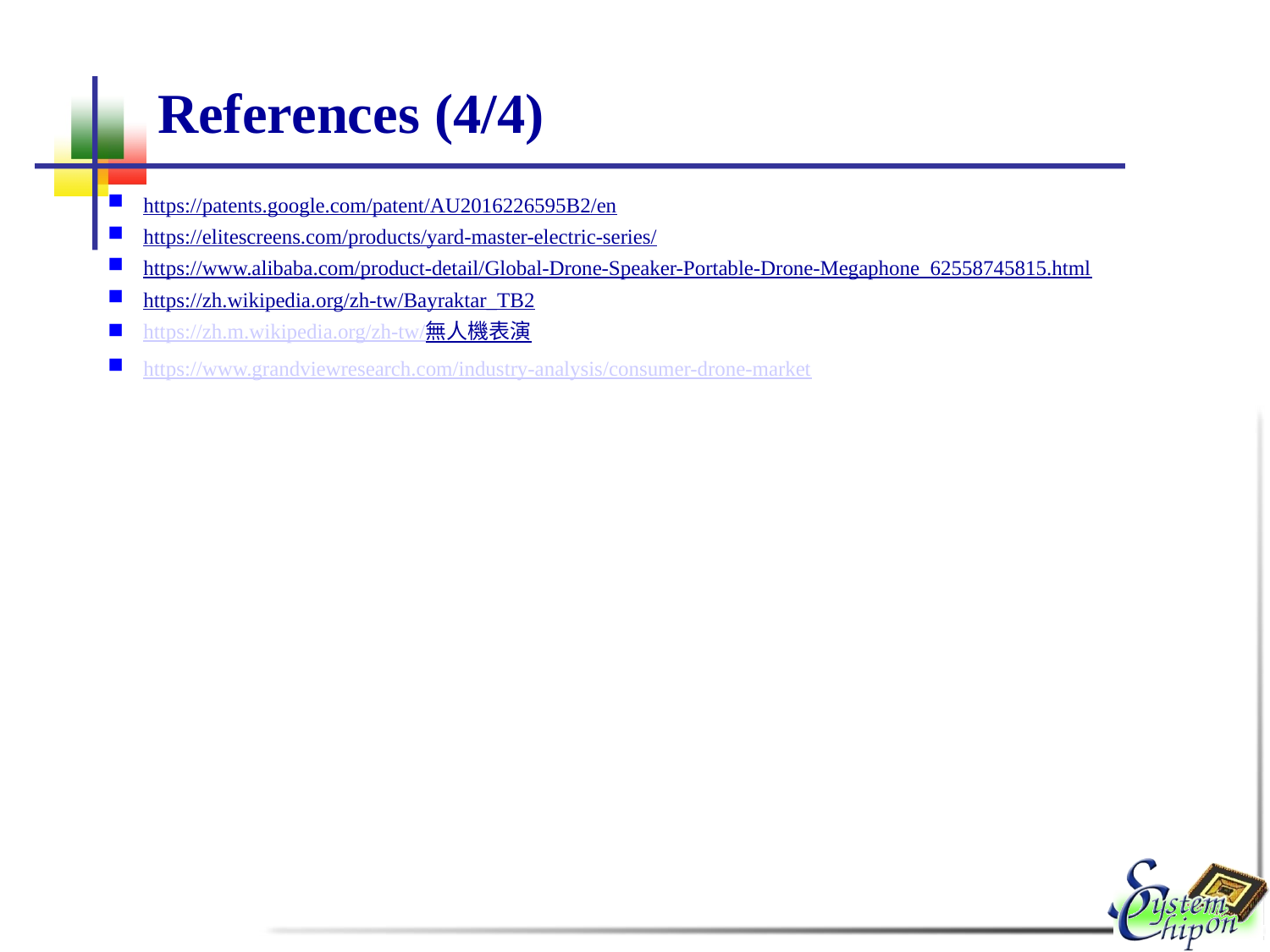

# References (4/4)
https://patents.google.com/patent/AU2016226595B2/en
https://elitescreens.com/products/yard-master-electric-series/
https://www.alibaba.com/product-detail/Global-Drone-Speaker-Portable-Drone-Megaphone_62558745815.html
https://zh.wikipedia.org/zh-tw/Bayraktar_TB2
https://zh.m.wikipedia.org/zh-tw/無人機表演
https://www.grandviewresearch.com/industry-analysis/consumer-drone-market